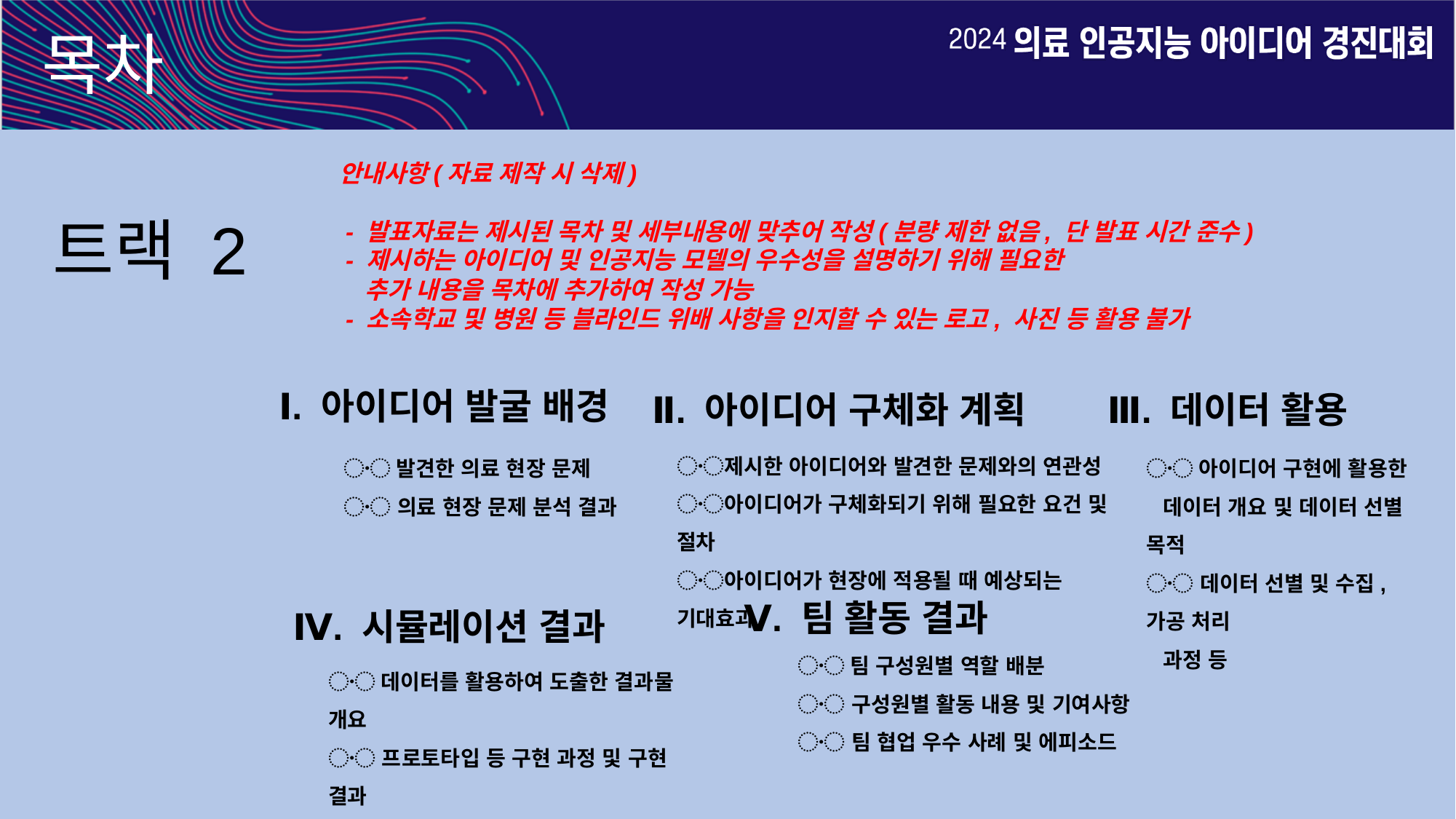

목차
안내사항(자료 제작 시 삭제)

 - 발표자료는 제시된 목차 및 세부내용에 맞추어 작성(분량 제한 없음, 단 발표 시간 준수)
 - 제시하는 아이디어 및 인공지능 모델의 우수성을 설명하기 위해 필요한
   추가 내용을 목차에 추가하여 작성 가능
 - 소속학교 및 병원 등 블라인드 위배 사항을 인지할 수 있는 로고, 사진 등 활용 불가
트랙 2
Ⅰ. 아이디어 발굴 배경
Ⅲ. 데이터 활용
Ⅱ. 아이디어 구체화 계획
〮제시한 아이디어와 발견한 문제와의 연관성
〮아이디어가 구체화되기 위해 필요한 요건 및 절차
〮아이디어가 현장에 적용될 때 예상되는 기대효과
〮 발견한 의료 현장 문제
〮 의료 현장 문제 분석 결과
〮 아이디어 구현에 활용한
  데이터 개요 및 데이터 선별 목적
〮 데이터 선별 및 수집, 가공 처리
  과정 등
Ⅴ. 팀 활동 결과
Ⅳ. 시뮬레이션 결과
〮 팀 구성원별 역할 배분
〮 구성원별 활동 내용 및 기여사항
〮 팀 협업 우수 사례 및 에피소드
〮 데이터를 활용하여 도출한 결과물 개요
〮 프로토타입 등 구현 과정 및 구현 결과